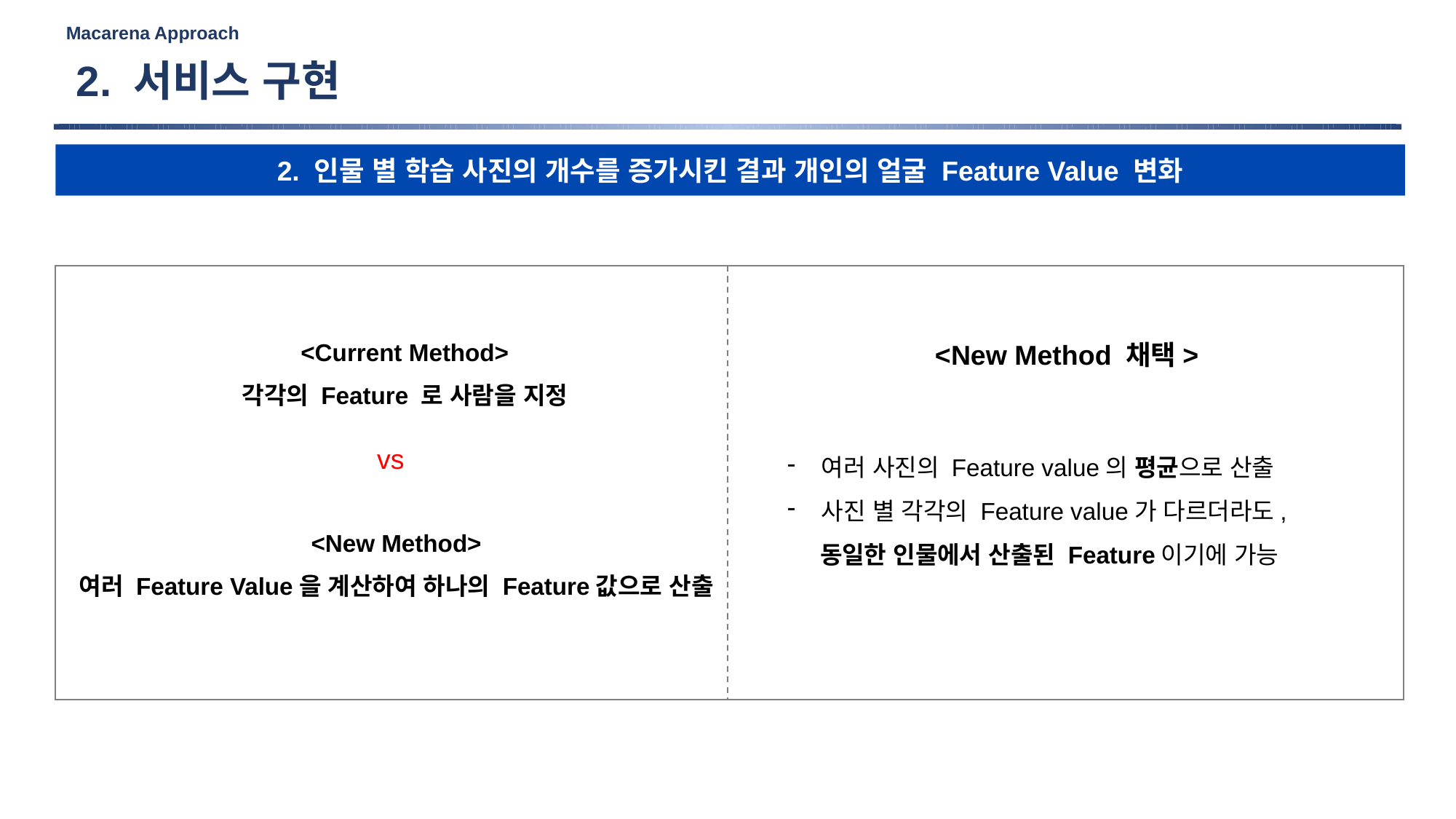

Macarena Approach
2. 서비스 구현

2. 인물 별 학습 사진의 개수를 증가시킨 결과 개인의 얼굴 Feature Value 변화

<Current Method>
각각의 Feature 로 사람을 지정
<New Method 채택>

여러 사진의 Feature value의 평균으로 산출
사진 별 각각의 Feature value가 다르더라도,
    동일한 인물에서 산출된 Feature이기에 가능
vs
<New Method>
여러 Feature Value을 계산하여 하나의 Feature값으로 산출